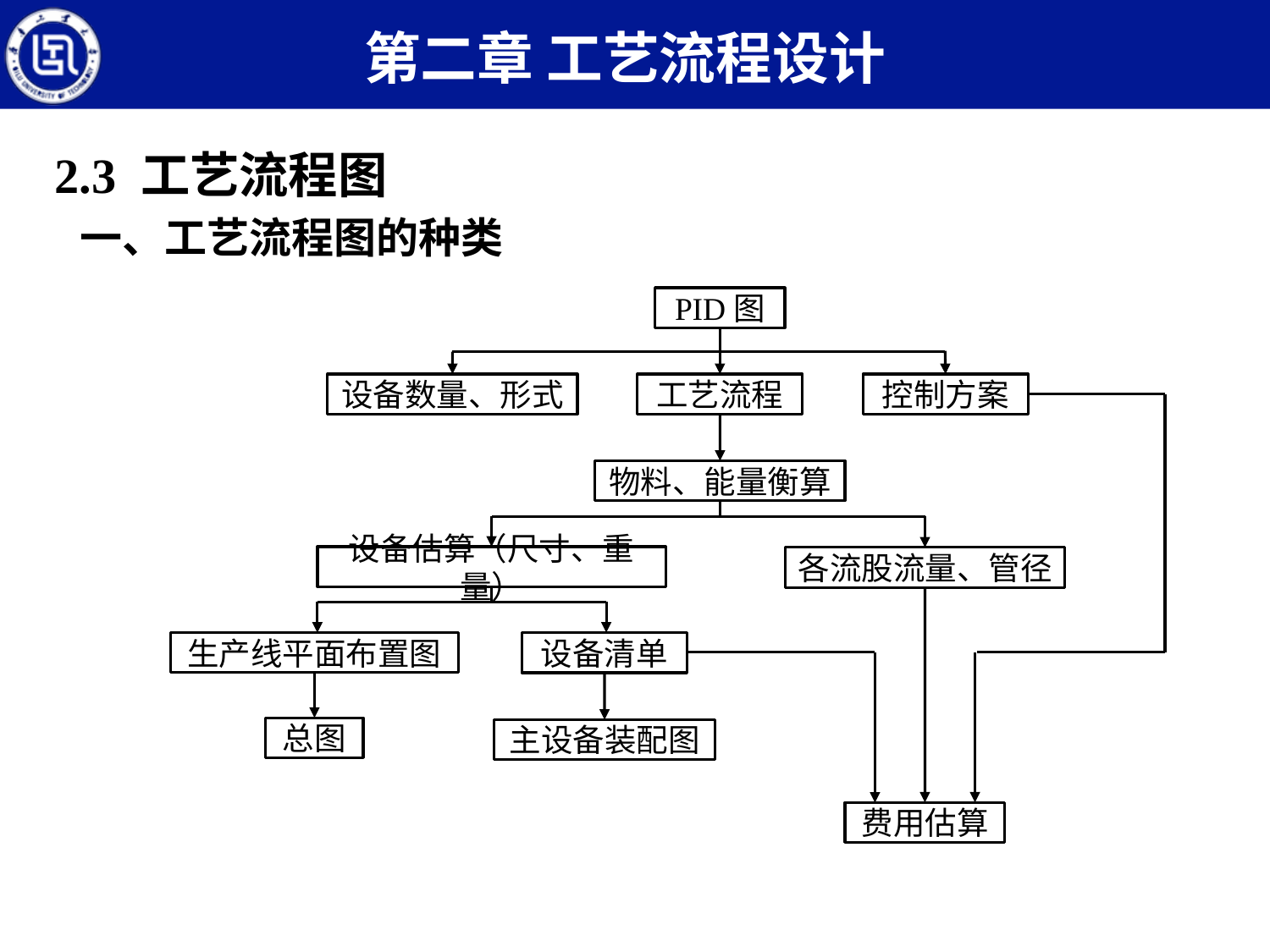

第二章 工艺流程设计
2.3 工艺流程图
一、工艺流程图的种类
PID图
设备数量、形式
工艺流程
控制方案
物料、能量衡算
设备估算（尺寸、重量）
各流股流量、管径
生产线平面布置图
设备清单
总图
主设备装配图
费用估算